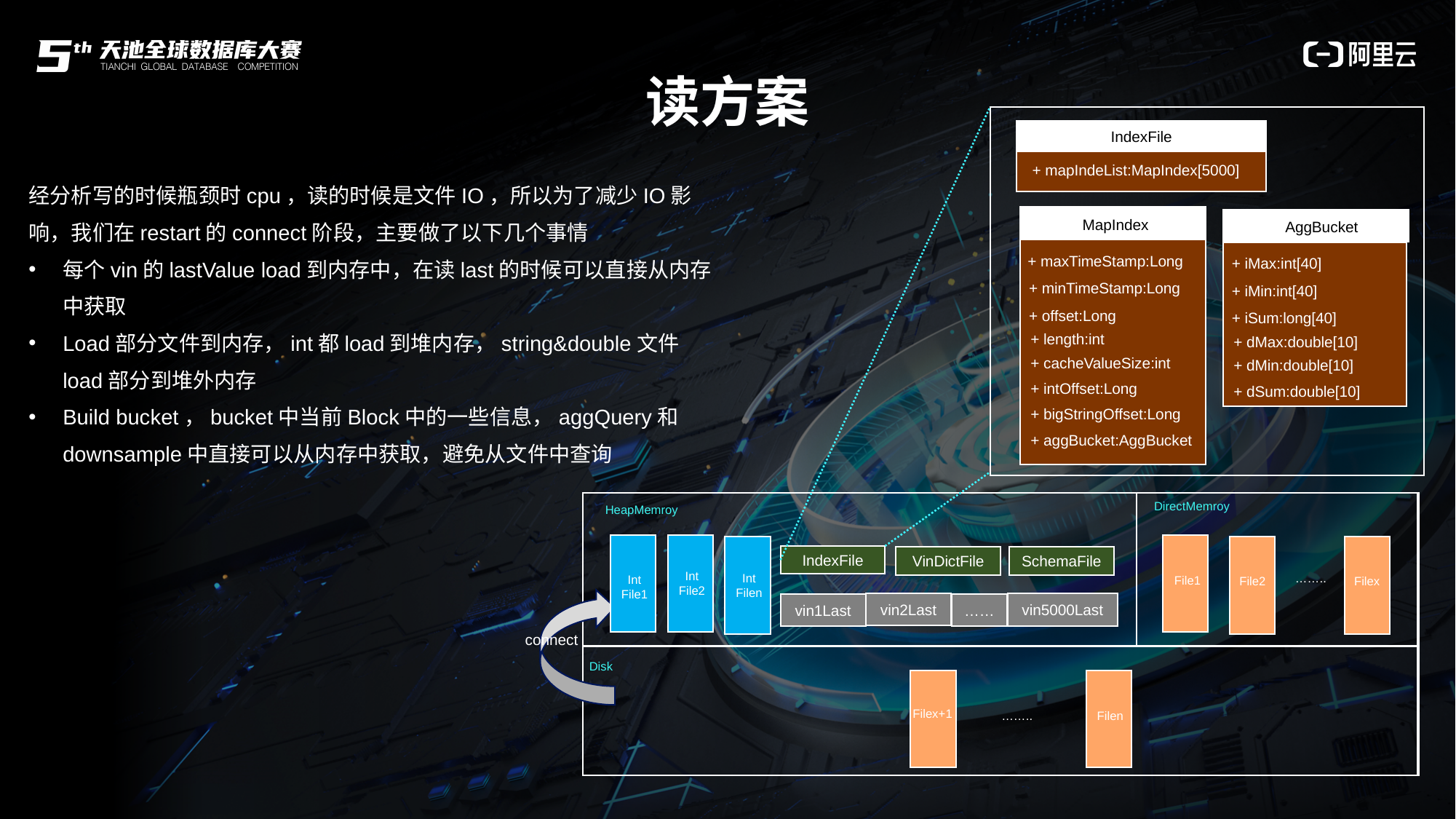

读方案

IndexFile

MapIndex

AggBucket

+ maxTimeStamp:Long
+ iMax:int[40]
+ iMax:int[40]
+ minTimeStamp:Long
+ iMin:int[40]
+ offset:Long
+ iSum:long[40]
+ length:int
+ dMax:double[10]
+ cacheValueSize:int
+ dMin:double[10]
+ intOffset:Long
+ dSum:double[10]
+ bigStringOffset:Long
+ aggBucket:AggBucket
+ mapIndeList:MapIndex[5000]
经分析写的时候瓶颈时cpu，读的时候是文件IO，所以为了减少IO影响，我们在restart的connect阶段，主要做了以下几个事情
每个vin的lastValue load到内存中，在读last的时候可以直接从内存中获取
Load部分文件到内存，int都load到堆内存，string&double文件load部分到堆外内存
Build bucket，bucket中当前Block中的一些信息，aggQuery和downsample中直接可以从内存中获取，避免从文件中查询

DirectMemroy
HeapMemroy

IndexFile
VinDictFile
SchemaFile
Int
File2
Int
Filen
……..
Int
File1
File1
File2
Filex
vin2Last
vin5000Last
vin1Last
……

connect

Disk

Filex+1
……..
Filen